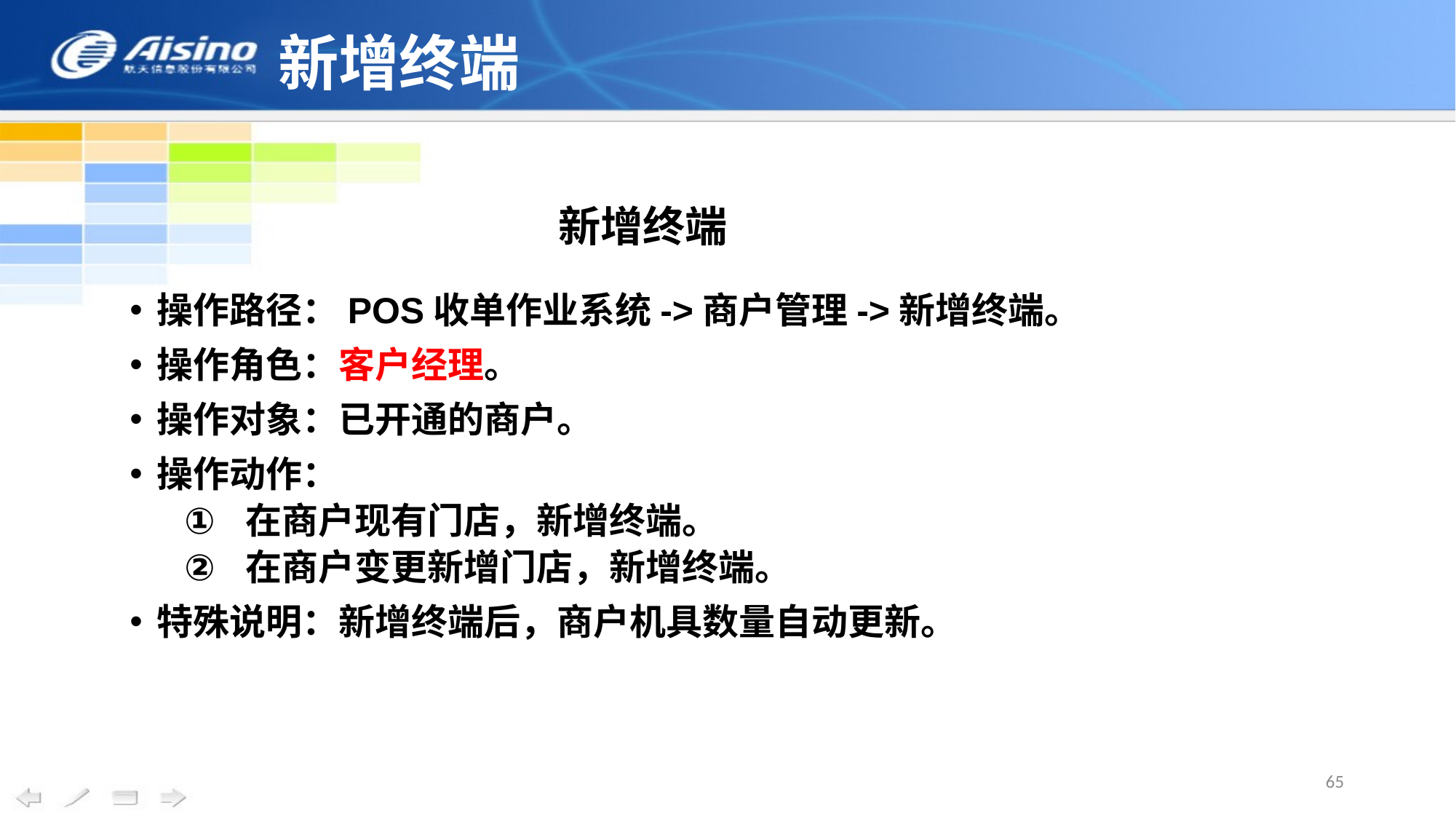

# 新增终端
新增终端
操作路径：POS收单作业系统->商户管理->新增终端。
操作角色：客户经理。
操作对象：已开通的商户。
操作动作：
在商户现有门店，新增终端。
在商户变更新增门店，新增终端。
特殊说明：新增终端后，商户机具数量自动更新。

65